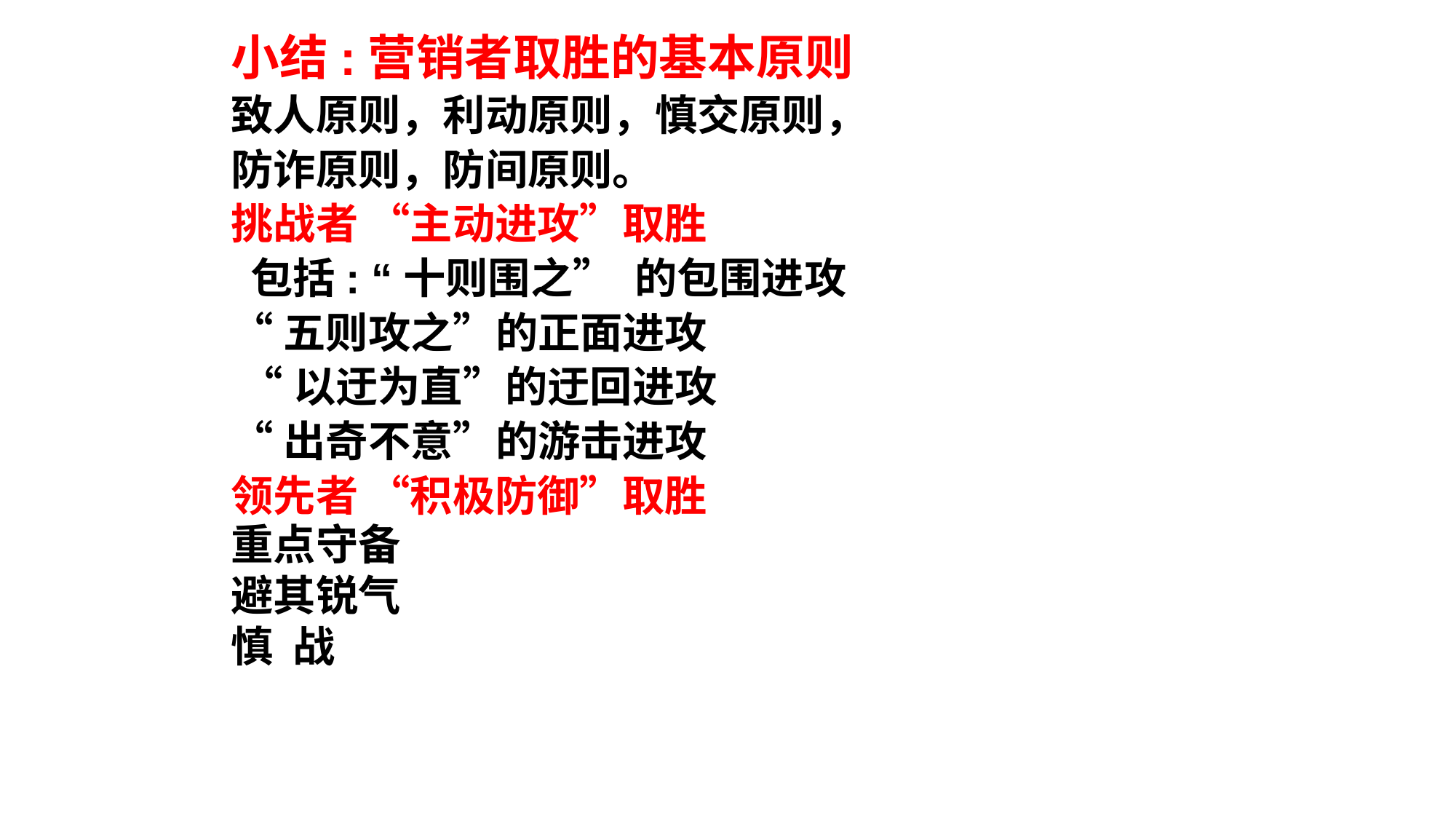

小结:营销者取胜的基本原则
致人原则，利动原则，慎交原则，
防诈原则，防间原则。
挑战者 “主动进攻”取胜
 包括: “十则围之”  的包围进攻
“五则攻之”的正面进攻
 “以迂为直”的迂回进攻
“出奇不意”的游击进攻
领先者 “积极防御”取胜
重点守备
避其锐气
慎  战